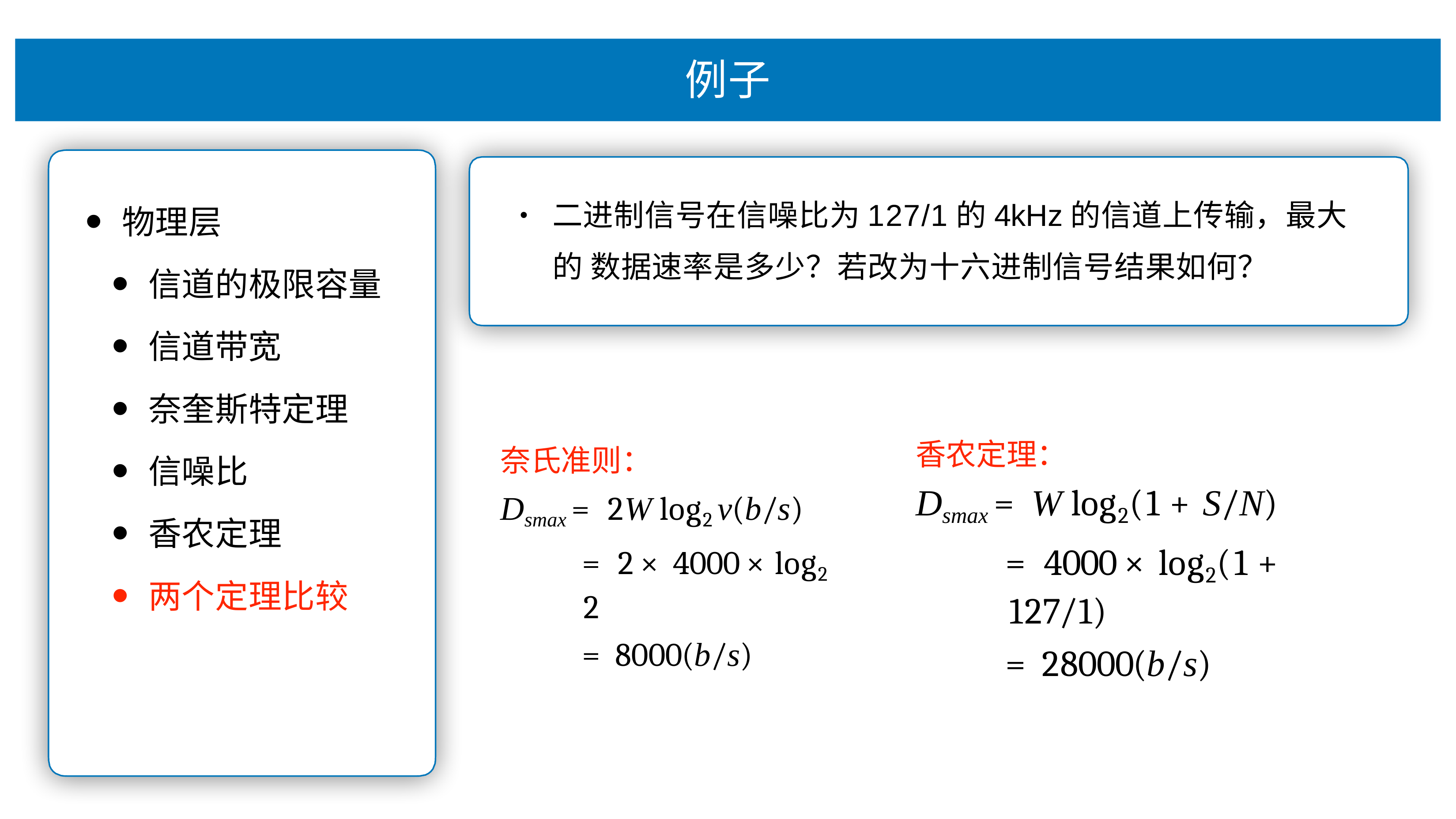

例⼦

⼆进制信号在信噪⽐为127/1的4kHz的信道上传输，最⼤的 数据速率是多少？若改为⼗六进制信号结果如何？
物理层
信道的极限容量
信道带宽
奈奎斯特定理
信噪⽐
⾹农定理
两个定理⽐较
•
⾹农定理：
Dsmax = W log2(1 + S/N)
= 4000 × log2(1 + 127/1)
= 28000(b/s)
奈⽒准则：
Dsmax = 2W log2 v(b/s)
= 2 × 4000 × log2 2
= 8000(b/s)